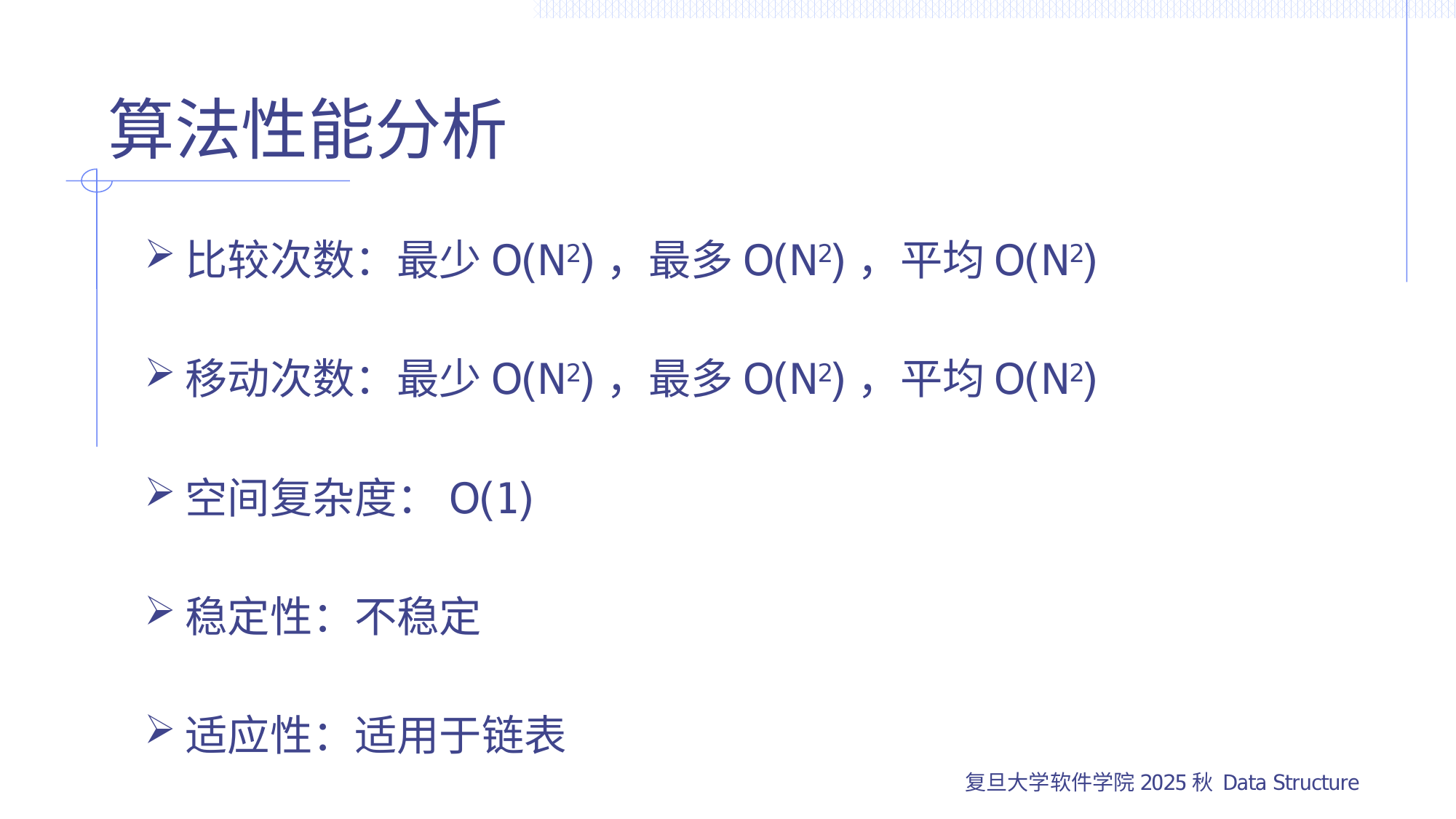

# 算法性能分析
比较次数：最少O(N2)，最多O(N2)，平均O(N2)

移动次数：最少O(N2)，最多O(N2)，平均O(N2)

空间复杂度：O(1)

稳定性：不稳定

适应性：适用于链表